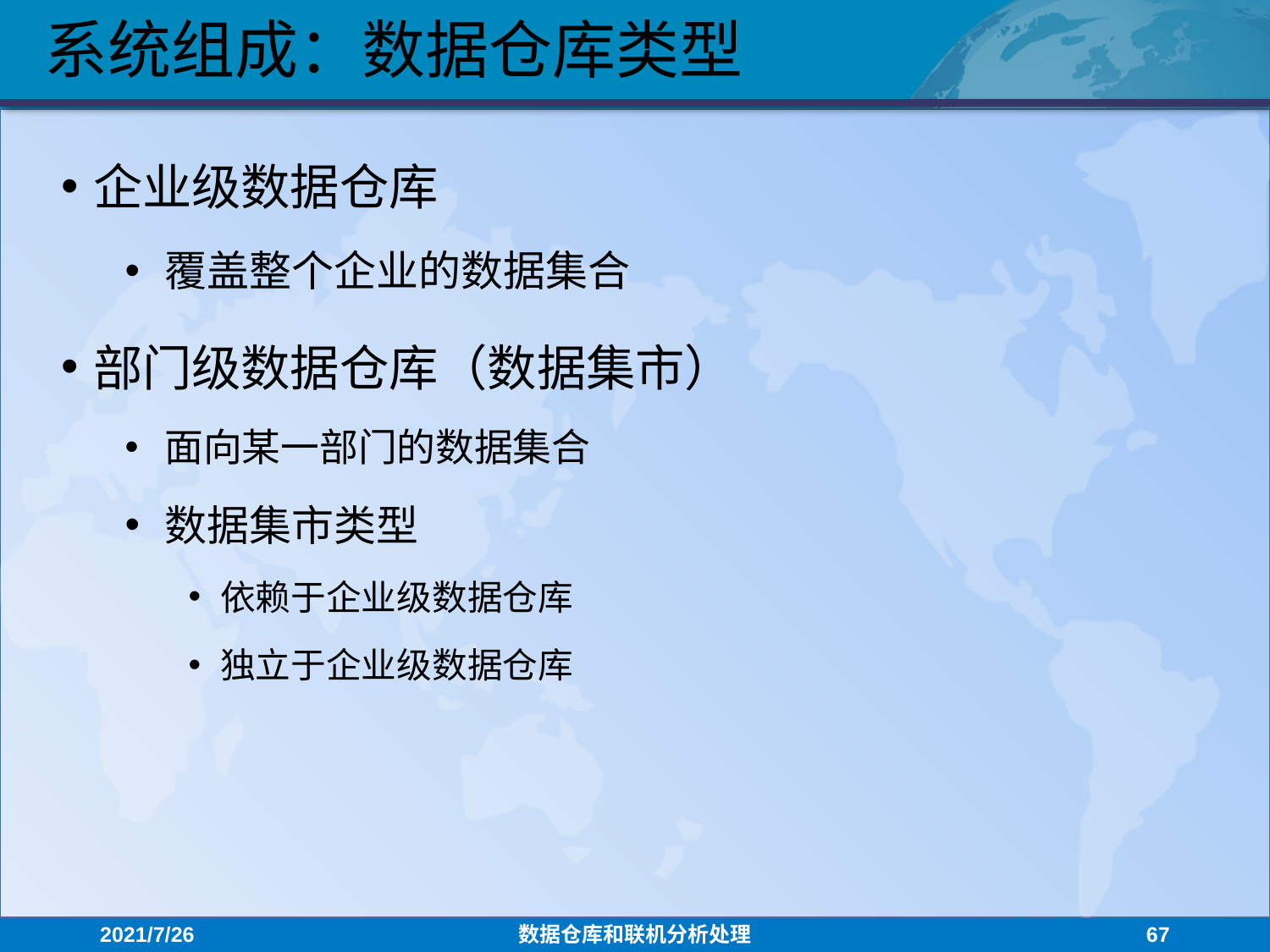

系统组成：数据仓库类型
企业级数据仓库
覆盖整个企业的数据集合
部门级数据仓库（数据集市）
面向某一部门的数据集合
数据集市类型
依赖于企业级数据仓库
独立于企业级数据仓库
2021/7/26
数据仓库和联机分析处理
67